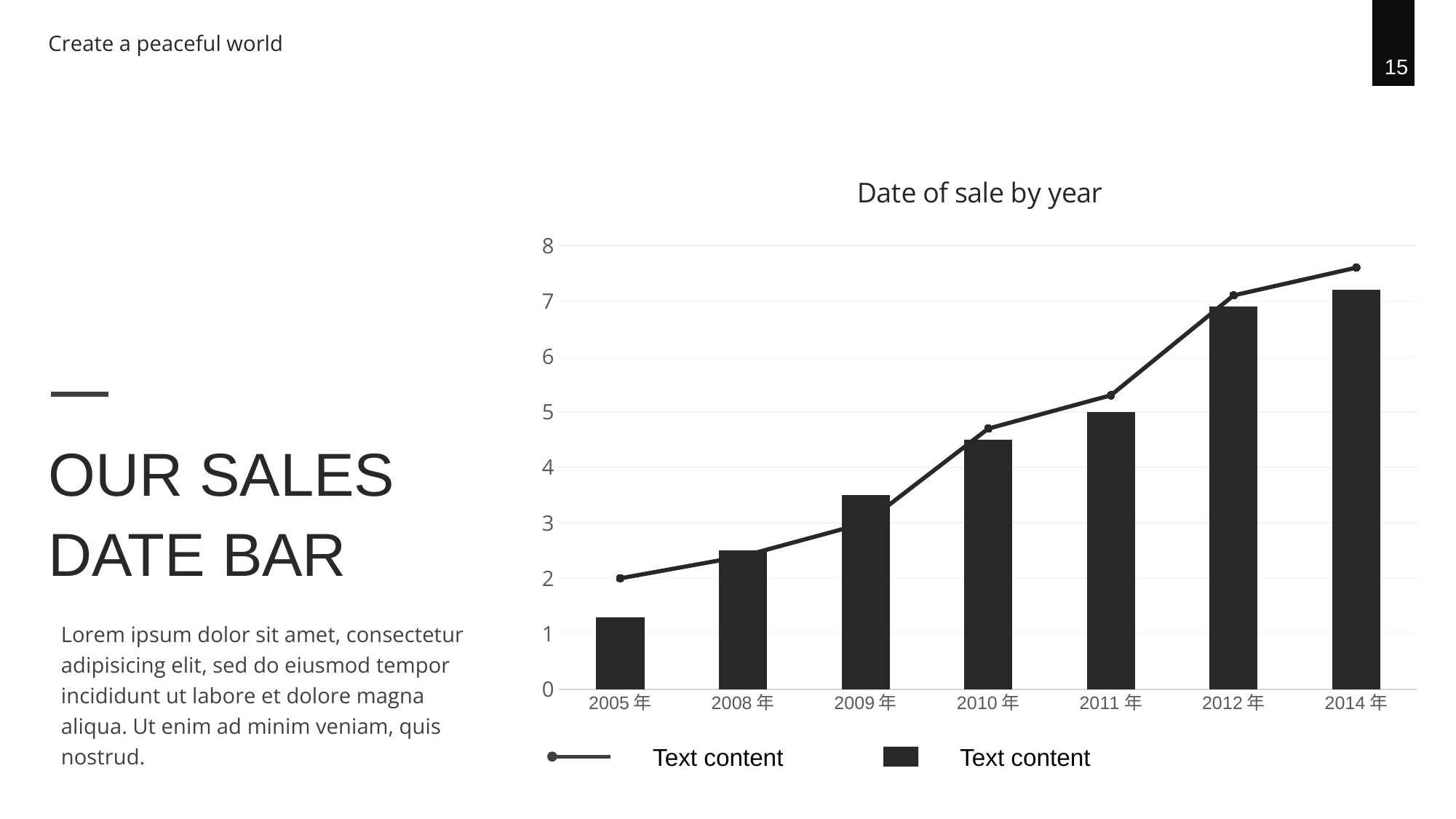

Create a peaceful world
15

### Chart: Date of sale by year

| Category | 系列 1 | 系列 12 |
|---|---|---|
| 2005年 | 1.3 | 2.0 |
| 2008年 | 2.5 | 2.4 |
| 2009年 | 3.5 | 3.0 |
| 2010年 | 4.5 | 4.7 |
| 2011年 | 5.0 | 5.3 |
| 2012年 | 6.9 | 7.1 |
| 2014年 | 7.2 | 7.6 |
Text content
Text content

OUR SALES
DATE BAR
Lorem ipsum dolor sit amet, consectetur adipisicing elit, sed do eiusmod tempor incididunt ut labore et dolore magna aliqua. Ut enim ad minim veniam, quis nostrud.